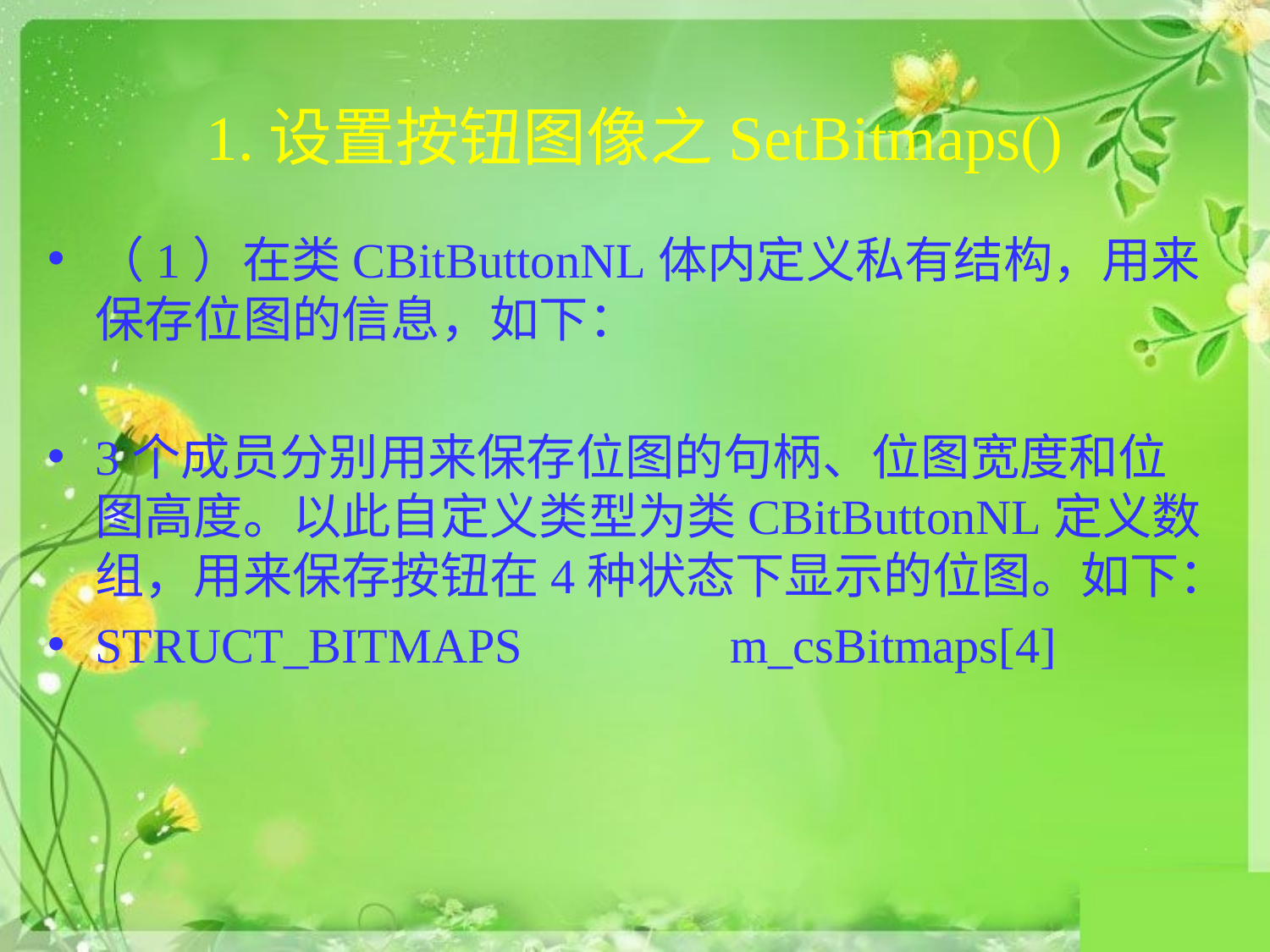

# 1.设置按钮图像之SetBitmaps()
（1）在类CBitButtonNL体内定义私有结构，用来保存位图的信息，如下：

3个成员分别用来保存位图的句柄、位图宽度和位图高度。以此自定义类型为类CBitButtonNL定义数组，用来保存按钮在4种状态下显示的位图。如下：
STRUCT_BITMAPS		m_csBitmaps[4]